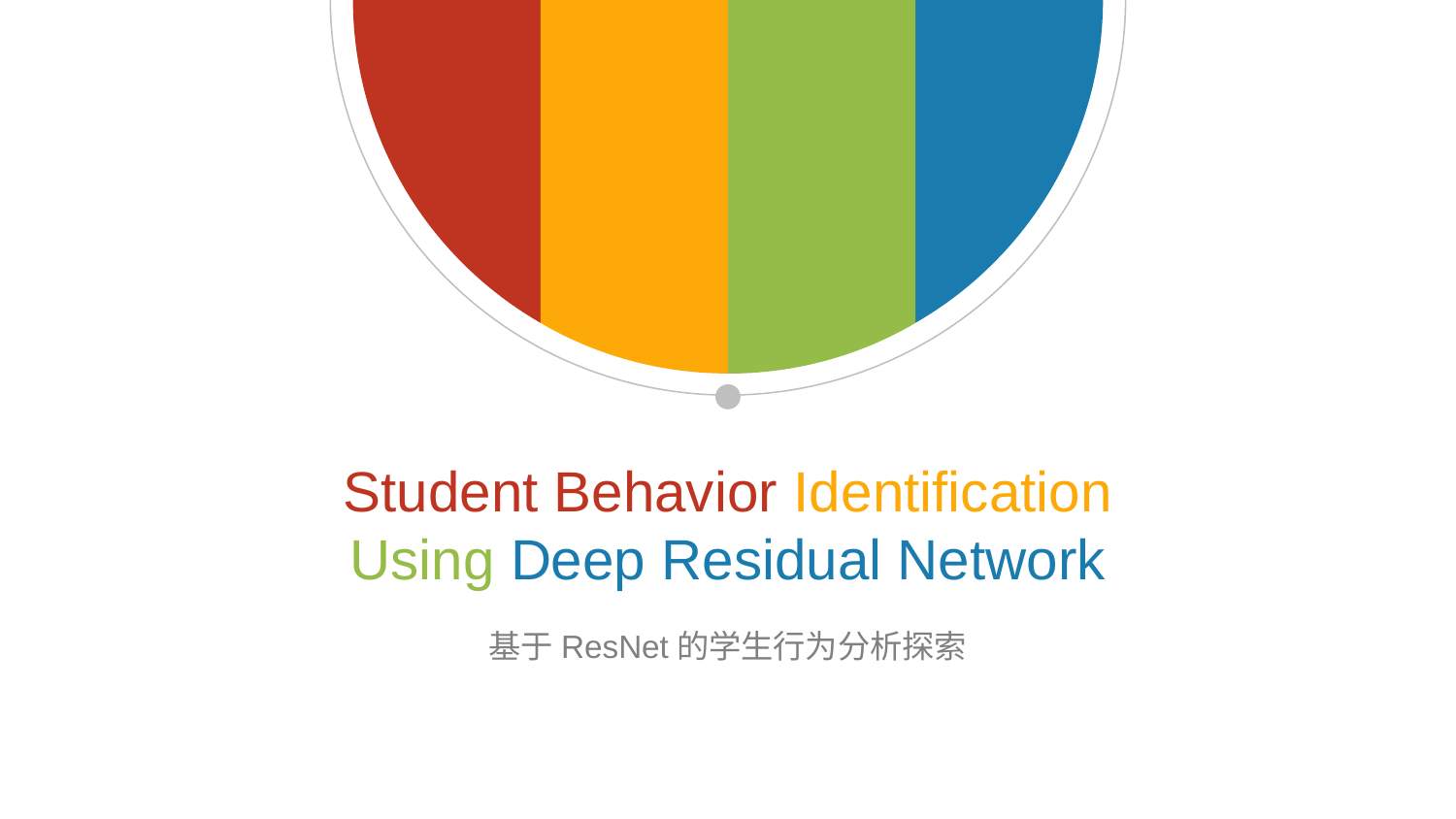

Student Behavior Identification Using Deep Residual Network
基于ResNet的学生行为分析探索